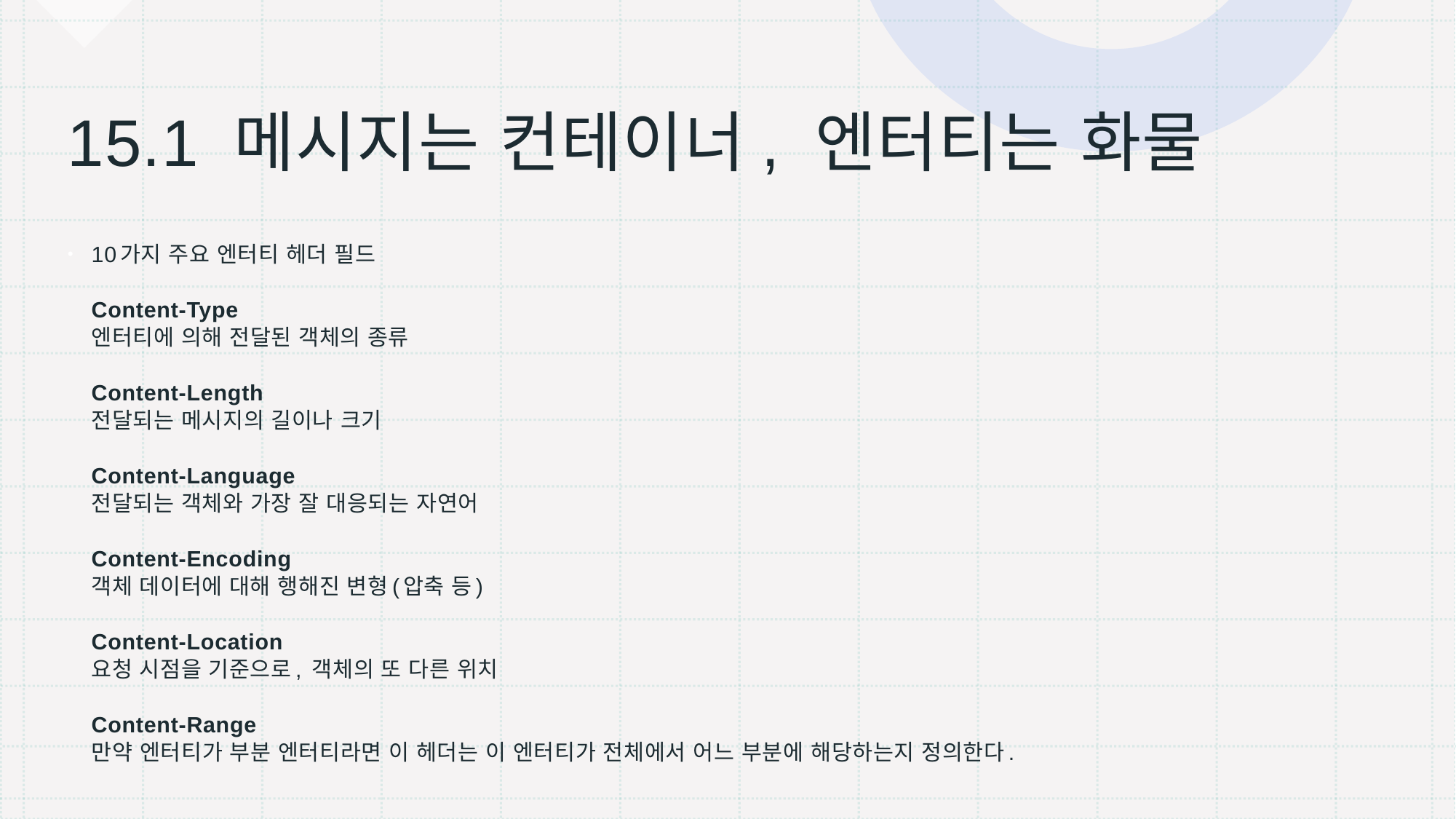

# 15.1 메시지는 컨테이너, 엔터티는 화물
10가지 주요 엔터티 헤더 필드
Content-Type
엔터티에 의해 전달된 객체의 종류
Content-Length
전달되는 메시지의 길이나 크기
Content-Language
전달되는 객체와 가장 잘 대응되는 자연어
Content-Encoding
객체 데이터에 대해 행해진 변형(압축 등)
Content-Location
요청 시점을 기준으로, 객체의 또 다른 위치
Content-Range
만약 엔터티가 부분 엔터티라면 이 헤더는 이 엔터티가 전체에서 어느 부분에 해당하는지 정의한다.